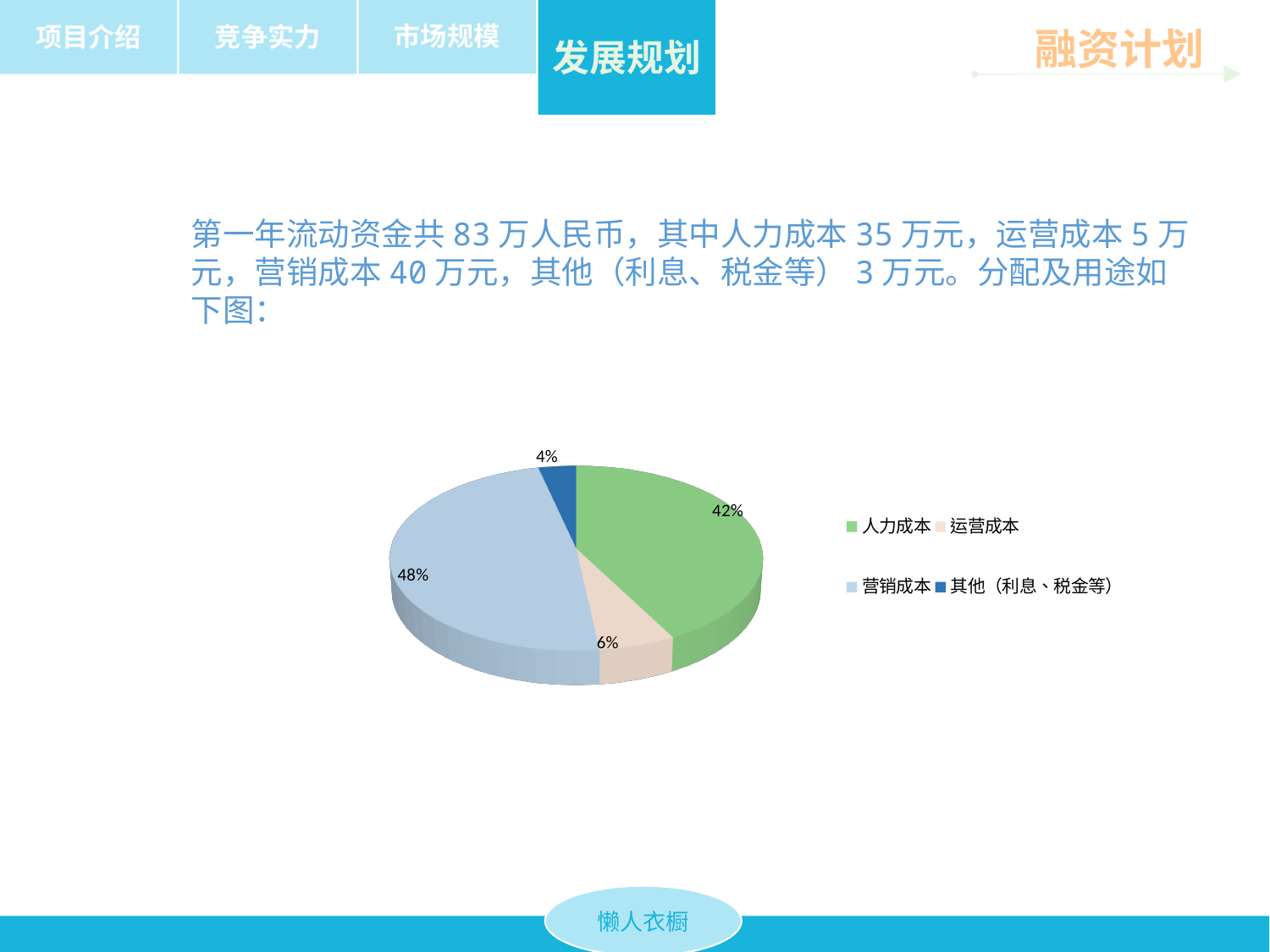

市场规模
项目介绍
竞争实力
发展规划
融资计划

第一年流动资金共83万人民币，其中人力成本35万元，运营成本5万元，营销成本40万元，其他（利息、税金等）3万元。分配及用途如下图：

[unsupported chart]

懒人衣橱